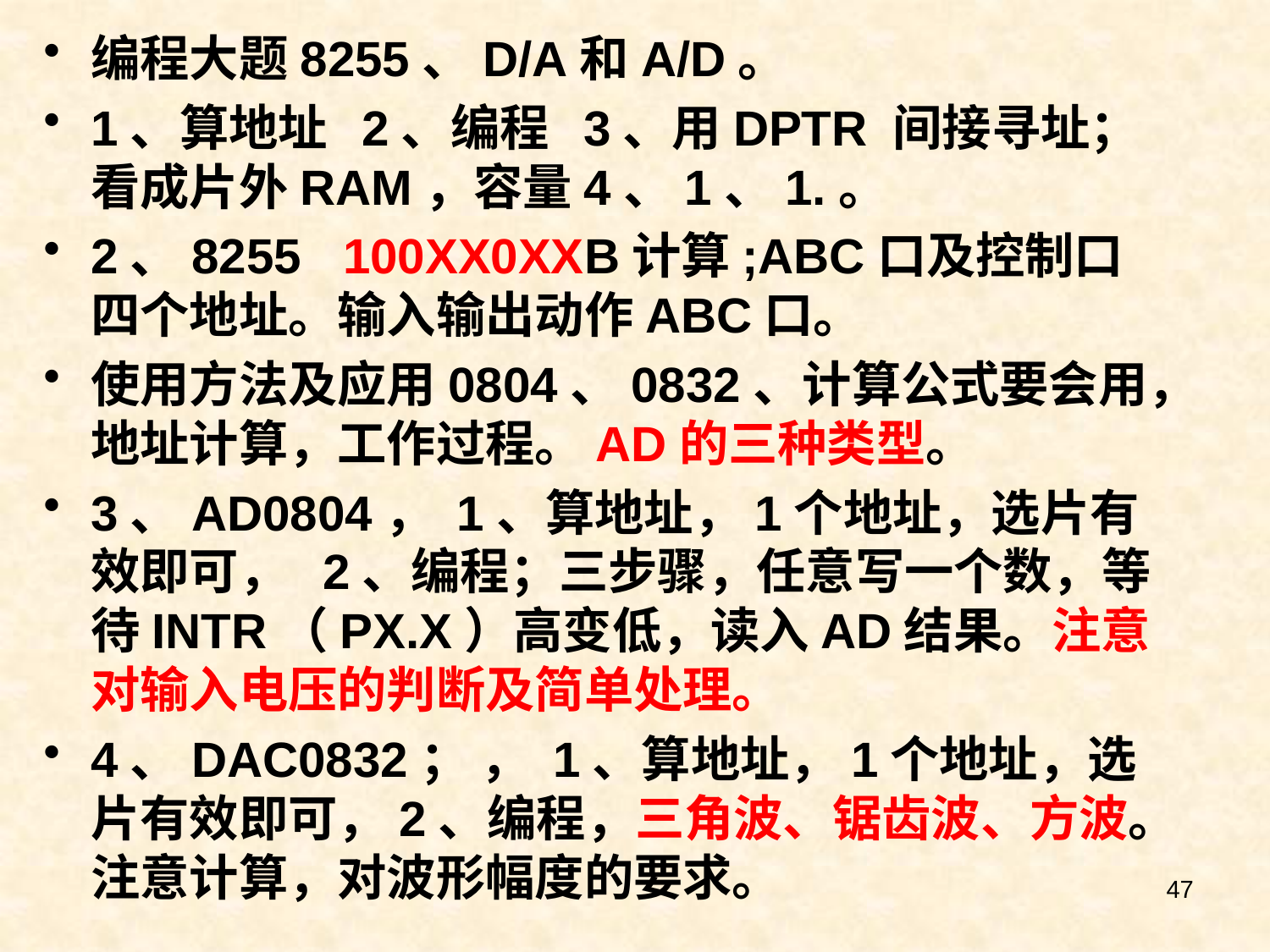

编程大题8255、D/A和A/D。
1、算地址  2、编程  3、用DPTR 间接寻址；看成片外RAM，容量4、1、1.。
2、8255   100XX0XXB计算;ABC口及控制口四个地址。输入输出动作ABC口。
使用方法及应用0804、0832、计算公式要会用，地址计算，工作过程。AD的三种类型。
3、AD0804， 1、算地址，1个地址，选片有效即可，  2、编程；三步骤，任意写一个数，等待INTR（PX.X）高变低，读入AD结果。注意对输入电压的判断及简单处理。
4、DAC0832； ， 1、算地址，1个地址，选片有效即可，2、编程，三角波、锯齿波、方波。注意计算，对波形幅度的要求。
47